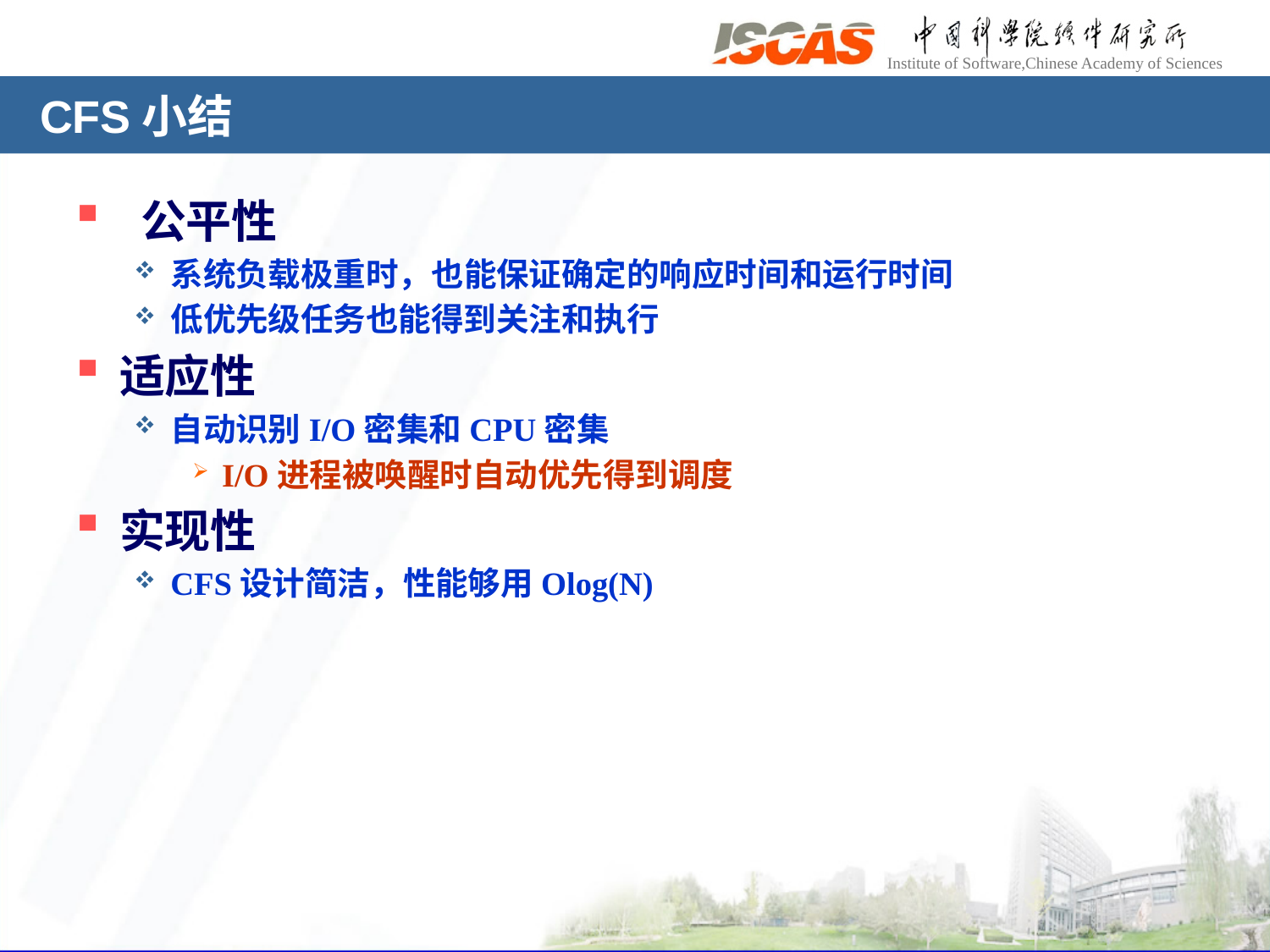

# CFS小结
 公平性
系统负载极重时，也能保证确定的响应时间和运行时间
低优先级任务也能得到关注和执行
适应性
自动识别I/O密集和CPU密集
I/O进程被唤醒时自动优先得到调度
实现性
CFS设计简洁，性能够用Olog(N)